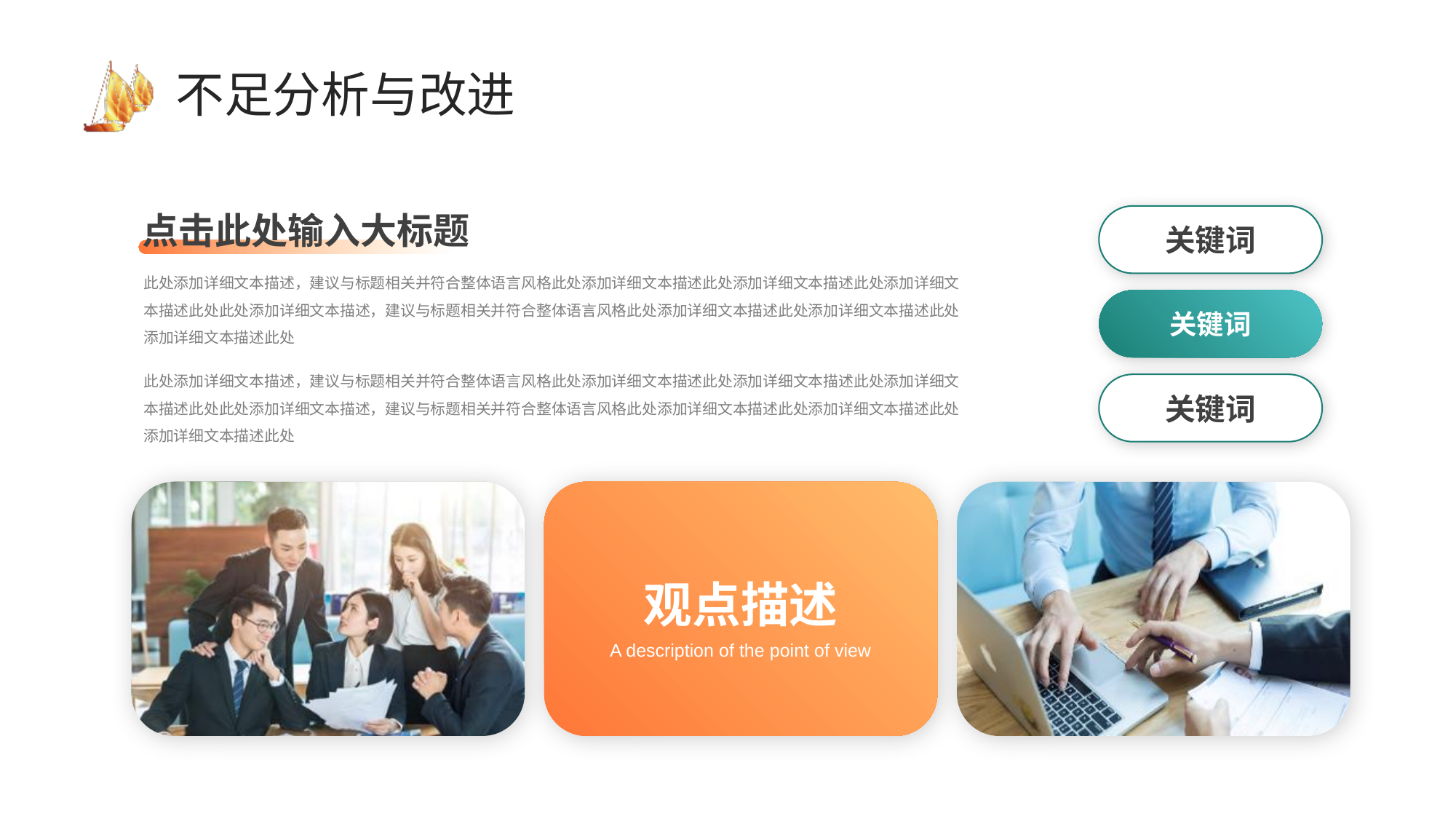

# 不足分析与改进
点击此处输入大标题
关键词

此处添加详细文本描述，建议与标题相关并符合整体语言风格此处添加详细文本描述此处添加详细文本描述此处添加详细文本描述此处此处添加详细文本描述，建议与标题相关并符合整体语言风格此处添加详细文本描述此处添加详细文本描述此处添加详细文本描述此处

关键词
此处添加详细文本描述，建议与标题相关并符合整体语言风格此处添加详细文本描述此处添加详细文本描述此处添加详细文本描述此处此处添加详细文本描述，建议与标题相关并符合整体语言风格此处添加详细文本描述此处添加详细文本描述此处添加详细文本描述此处

关键词

观点描述
A description of the point of view